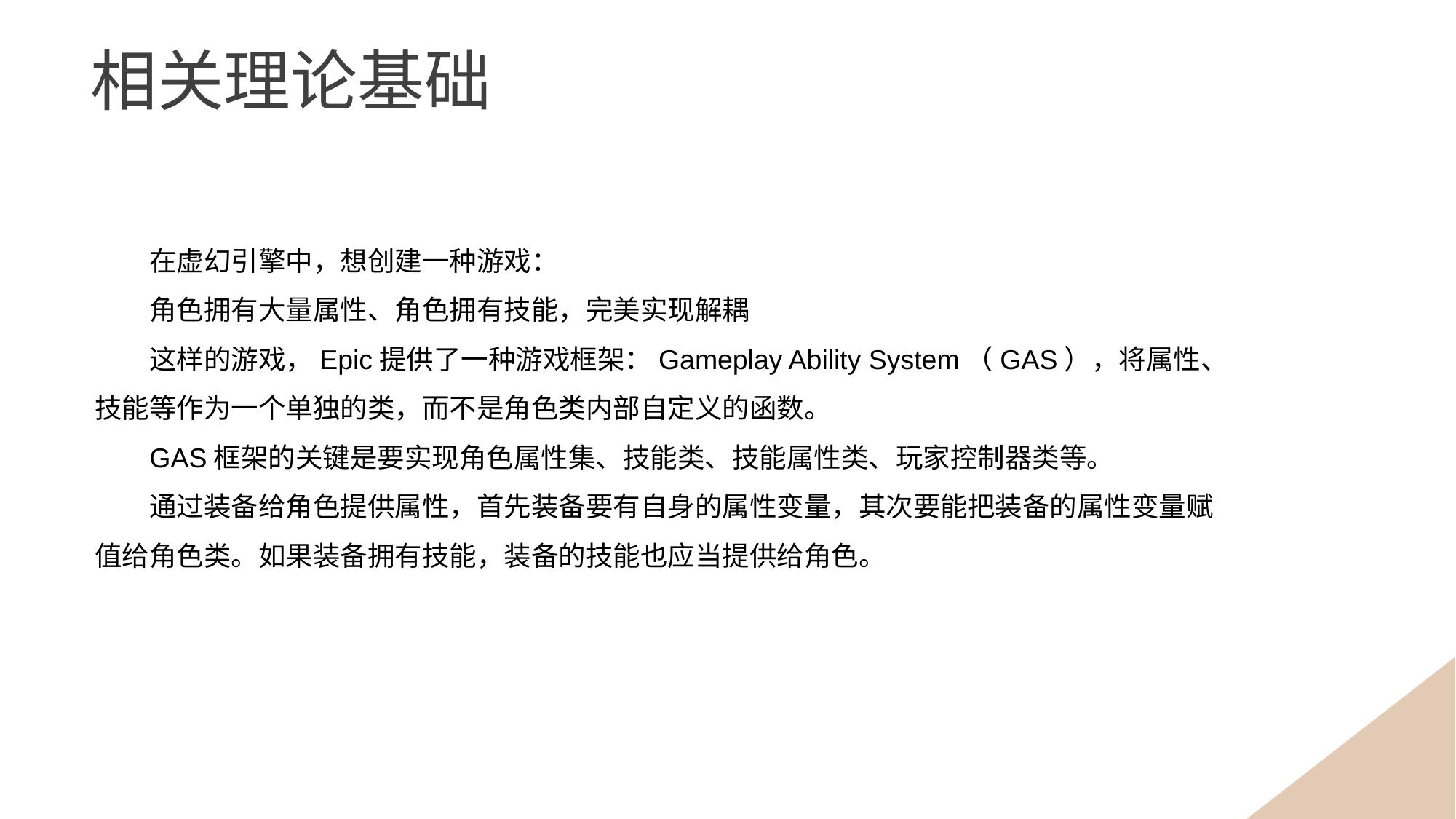

相关理论基础
在虚幻引擎中，想创建一种游戏：
角色拥有大量属性、角色拥有技能，完美实现解耦
这样的游戏，Epic提供了一种游戏框架：Gameplay Ability System（GAS），将属性、技能等作为一个单独的类，而不是角色类内部自定义的函数。
GAS框架的关键是要实现角色属性集、技能类、技能属性类、玩家控制器类等。
通过装备给角色提供属性，首先装备要有自身的属性变量，其次要能把装备的属性变量赋值给角色类。如果装备拥有技能，装备的技能也应当提供给角色。